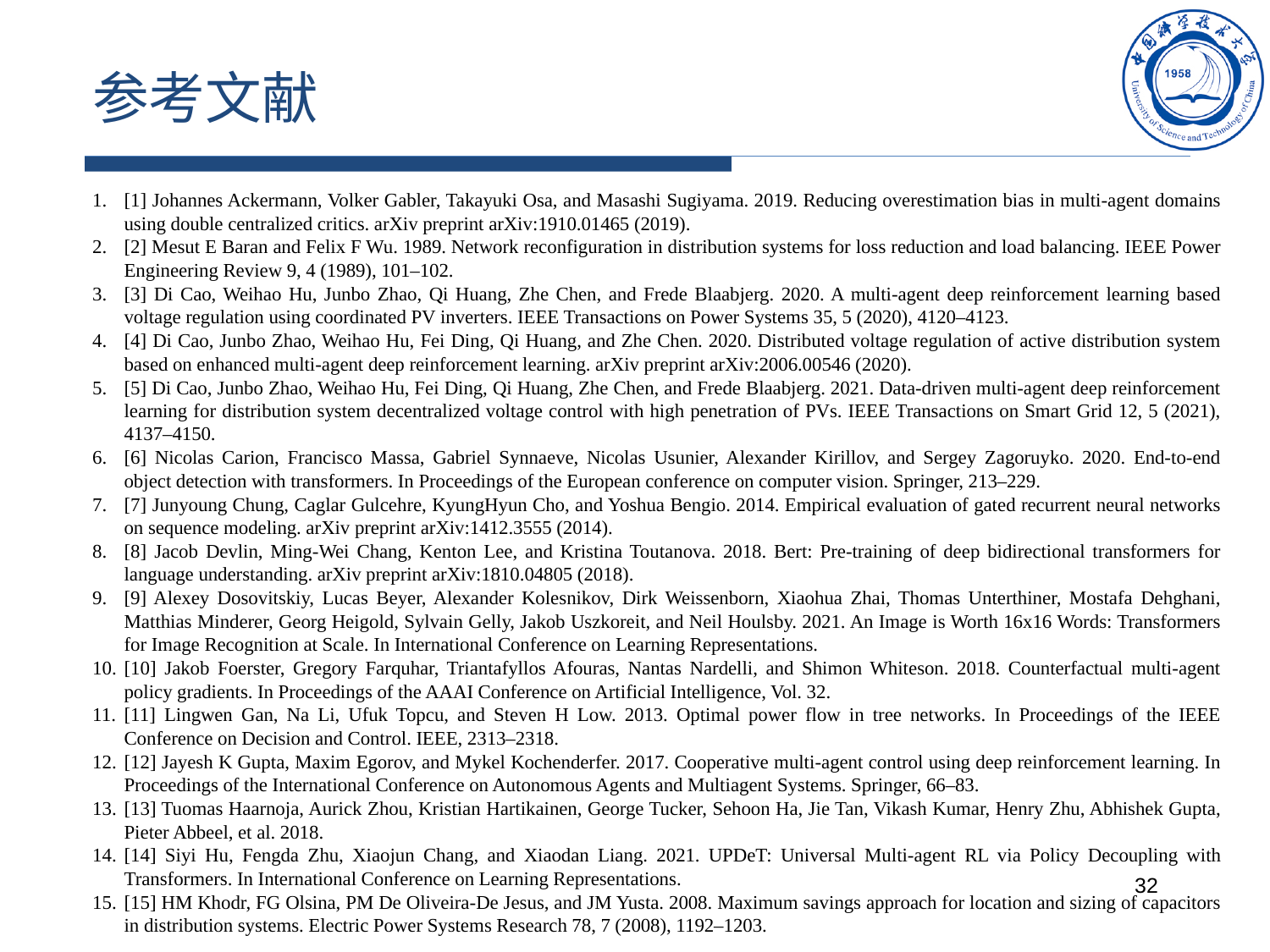

# 参考文献
[1] Johannes Ackermann, Volker Gabler, Takayuki Osa, and Masashi Sugiyama. 2019. Reducing overestimation bias in multi-agent domains using double centralized critics. arXiv preprint arXiv:1910.01465 (2019).
[2] Mesut E Baran and Felix F Wu. 1989. Network reconfiguration in distribution systems for loss reduction and load balancing. IEEE Power Engineering Review 9, 4 (1989), 101–102.
[3] Di Cao, Weihao Hu, Junbo Zhao, Qi Huang, Zhe Chen, and Frede Blaabjerg. 2020. A multi-agent deep reinforcement learning based voltage regulation using coordinated PV inverters. IEEE Transactions on Power Systems 35, 5 (2020), 4120–4123.
[4] Di Cao, Junbo Zhao, Weihao Hu, Fei Ding, Qi Huang, and Zhe Chen. 2020. Distributed voltage regulation of active distribution system based on enhanced multi-agent deep reinforcement learning. arXiv preprint arXiv:2006.00546 (2020).
[5] Di Cao, Junbo Zhao, Weihao Hu, Fei Ding, Qi Huang, Zhe Chen, and Frede Blaabjerg. 2021. Data-driven multi-agent deep reinforcement learning for distribution system decentralized voltage control with high penetration of PVs. IEEE Transactions on Smart Grid 12, 5 (2021), 4137–4150.
[6] Nicolas Carion, Francisco Massa, Gabriel Synnaeve, Nicolas Usunier, Alexander Kirillov, and Sergey Zagoruyko. 2020. End-to-end object detection with transformers. In Proceedings of the European conference on computer vision. Springer, 213–229.
[7] Junyoung Chung, Caglar Gulcehre, KyungHyun Cho, and Yoshua Bengio. 2014. Empirical evaluation of gated recurrent neural networks on sequence modeling. arXiv preprint arXiv:1412.3555 (2014).
[8] Jacob Devlin, Ming-Wei Chang, Kenton Lee, and Kristina Toutanova. 2018. Bert: Pre-training of deep bidirectional transformers for language understanding. arXiv preprint arXiv:1810.04805 (2018).
[9] Alexey Dosovitskiy, Lucas Beyer, Alexander Kolesnikov, Dirk Weissenborn, Xiaohua Zhai, Thomas Unterthiner, Mostafa Dehghani, Matthias Minderer, Georg Heigold, Sylvain Gelly, Jakob Uszkoreit, and Neil Houlsby. 2021. An Image is Worth 16x16 Words: Transformers for Image Recognition at Scale. In International Conference on Learning Representations.
[10] Jakob Foerster, Gregory Farquhar, Triantafyllos Afouras, Nantas Nardelli, and Shimon Whiteson. 2018. Counterfactual multi-agent policy gradients. In Proceedings of the AAAI Conference on Artificial Intelligence, Vol. 32.
[11] Lingwen Gan, Na Li, Ufuk Topcu, and Steven H Low. 2013. Optimal power flow in tree networks. In Proceedings of the IEEE Conference on Decision and Control. IEEE, 2313–2318.
[12] Jayesh K Gupta, Maxim Egorov, and Mykel Kochenderfer. 2017. Cooperative multi-agent control using deep reinforcement learning. In Proceedings of the International Conference on Autonomous Agents and Multiagent Systems. Springer, 66–83.
[13] Tuomas Haarnoja, Aurick Zhou, Kristian Hartikainen, George Tucker, Sehoon Ha, Jie Tan, Vikash Kumar, Henry Zhu, Abhishek Gupta, Pieter Abbeel, et al. 2018.
[14] Siyi Hu, Fengda Zhu, Xiaojun Chang, and Xiaodan Liang. 2021. UPDeT: Universal Multi-agent RL via Policy Decoupling with Transformers. In International Conference on Learning Representations.
[15] HM Khodr, FG Olsina, PM De Oliveira-De Jesus, and JM Yusta. 2008. Maximum savings approach for location and sizing of capacitors in distribution systems. Electric Power Systems Research 78, 7 (2008), 1192–1203.
32